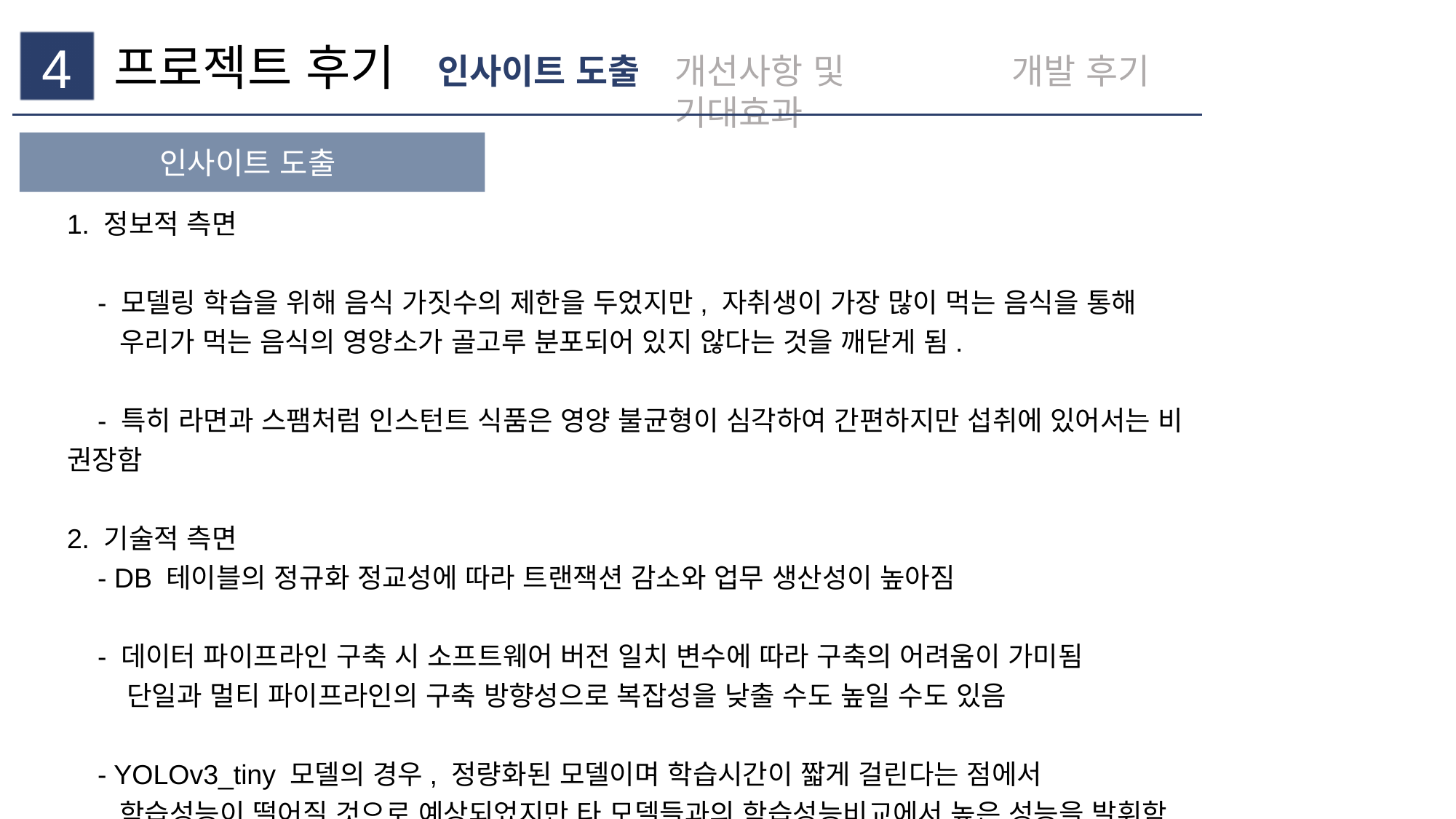

프로젝트 후기
인사이트 도출
개선사항 및 기대효과
개발 후기
4
인사이트 도출
1. 정보적 측면

    - 모델링 학습을 위해 음식 가짓수의 제한을 두었지만, 자취생이 가장 많이 먹는 음식을 통해
      우리가 먹는 음식의 영양소가 골고루 분포되어 있지 않다는 것을 깨닫게 됨.

    - 특히 라면과 스팸처럼 인스턴트 식품은 영양 불균형이 심각하여 간편하지만 섭취에 있어서는 비 권장함

2. 기술적 측면
    - DB 테이블의 정규화 정교성에 따라 트랜잭션 감소와 업무 생산성이 높아짐

    - 데이터 파이프라인 구축 시 소프트웨어 버전 일치 변수에 따라 구축의 어려움이 가미됨
       단일과 멀티 파이프라인의 구축 방향성으로 복잡성을 낮출 수도 높일 수도 있음

    - YOLOv3_tiny 모델의 경우, 정량화된 모델이며 학습시간이 짧게 걸린다는 점에서
      학습성능이 떨어질 것으로 예상되었지만 타 모델들과의 학습성능비교에서 높은 성능을 발휘함